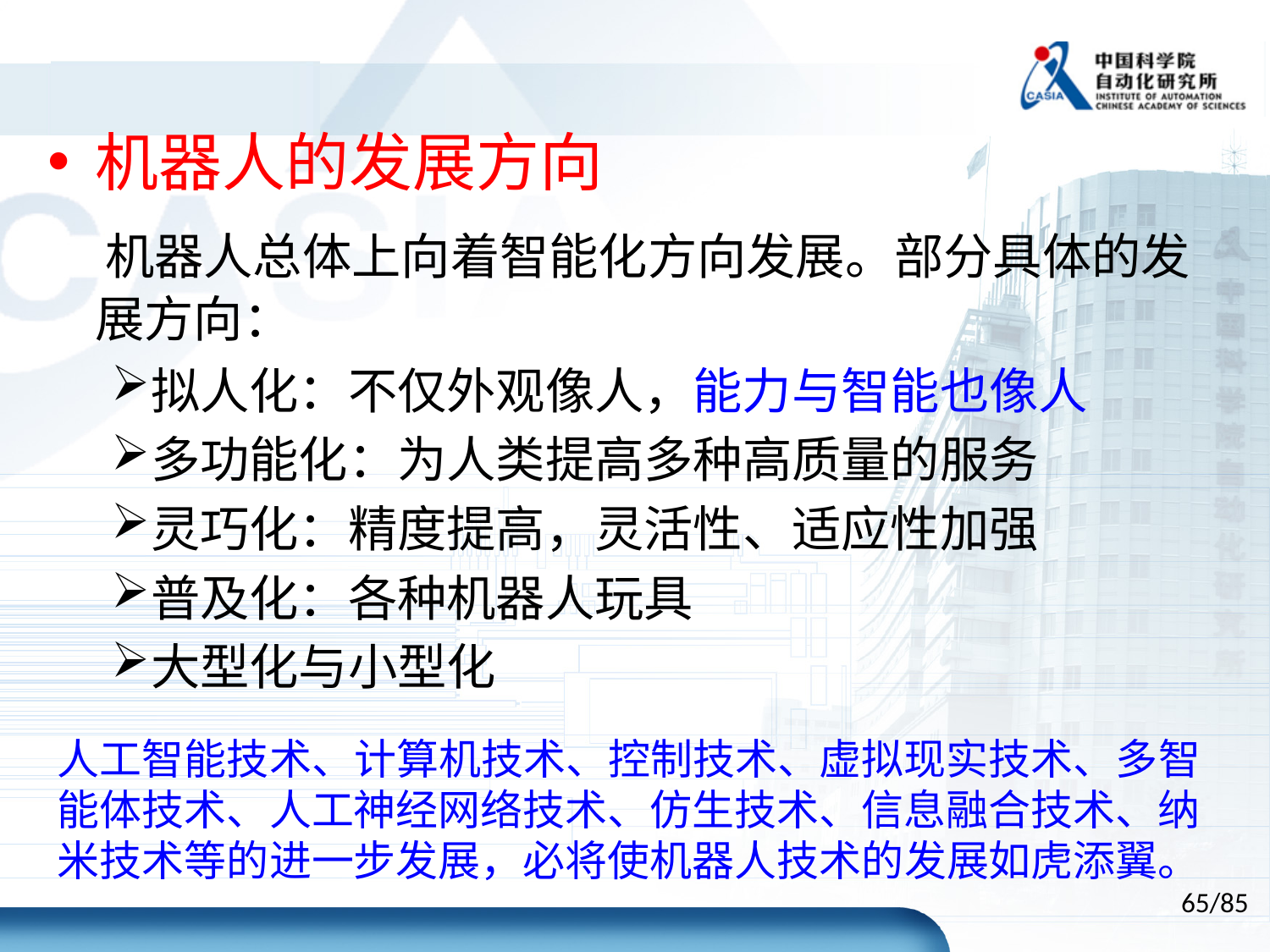

机器人的发展方向
   机器人总体上向着智能化方向发展。部分具体的发展方向：
拟人化：不仅外观像人，能力与智能也像人
多功能化：为人类提高多种高质量的服务
灵巧化：精度提高，灵活性、适应性加强
普及化：各种机器人玩具
大型化与小型化

人工智能技术、计算机技术、控制技术、虚拟现实技术、多智能体技术、人工神经网络技术、仿生技术、信息融合技术、纳米技术等的进一步发展，必将使机器人技术的发展如虎添翼。
65/85